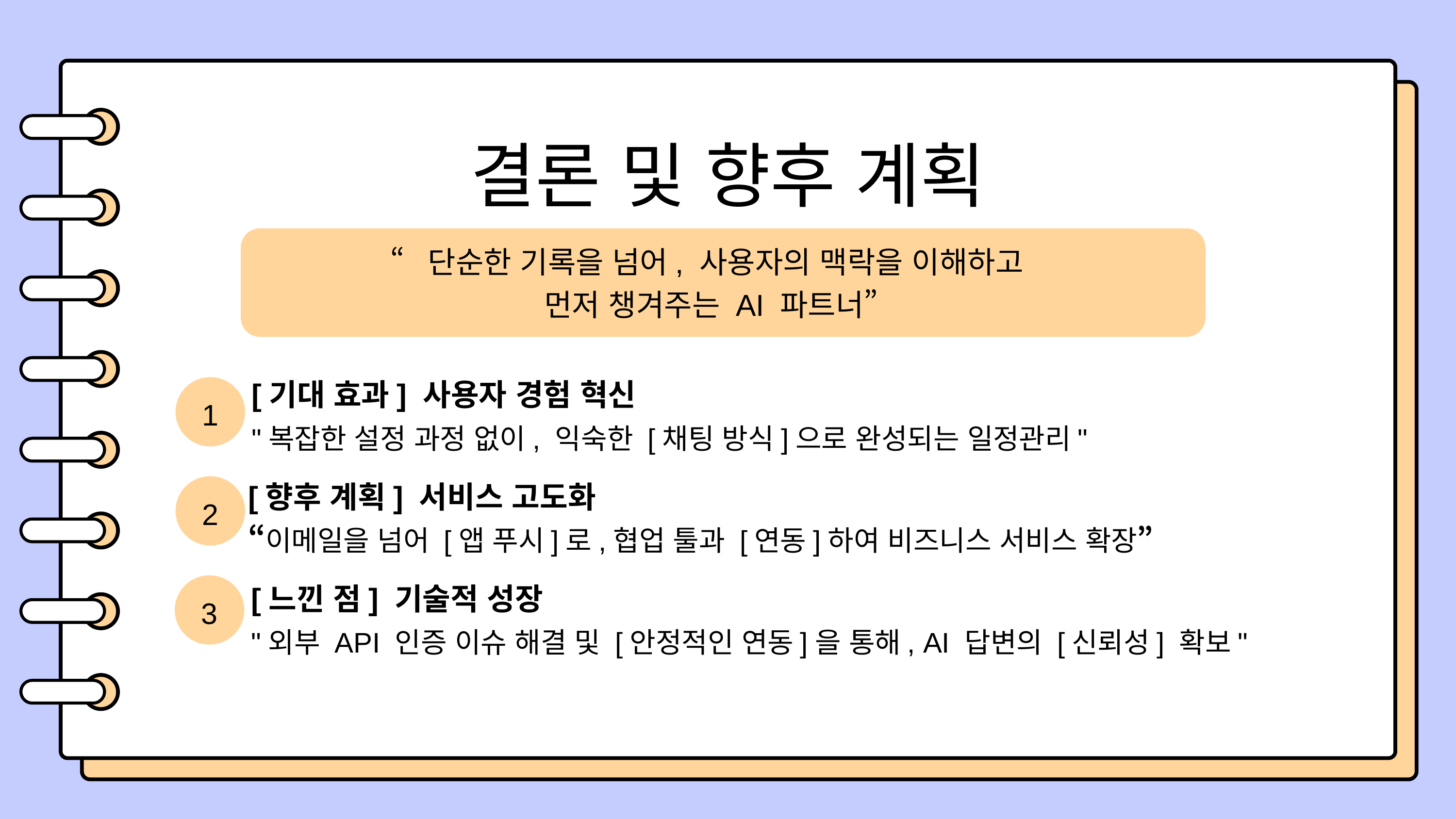

결론 및 향후 계획

“단순한 기록을 넘어, 사용자의 맥락을 이해하고
먼저 챙겨주는 AI 파트너”

[기대 효과] 사용자 경험 혁신
"복잡한 설정 과정 없이, 익숙한 [채팅 방식]으로 완성되는 일정관리"

1
[향후 계획] 서비스 고도화
“이메일을 넘어 [앱 푸시]로,협업 툴과 [연동]하여 비즈니스 서비스 확장”

2
[느낀 점] 기술적 성장
"외부 API 인증 이슈 해결 및 [안정적인 연동]을 통해, AI 답변의 [신뢰성] 확보"

3